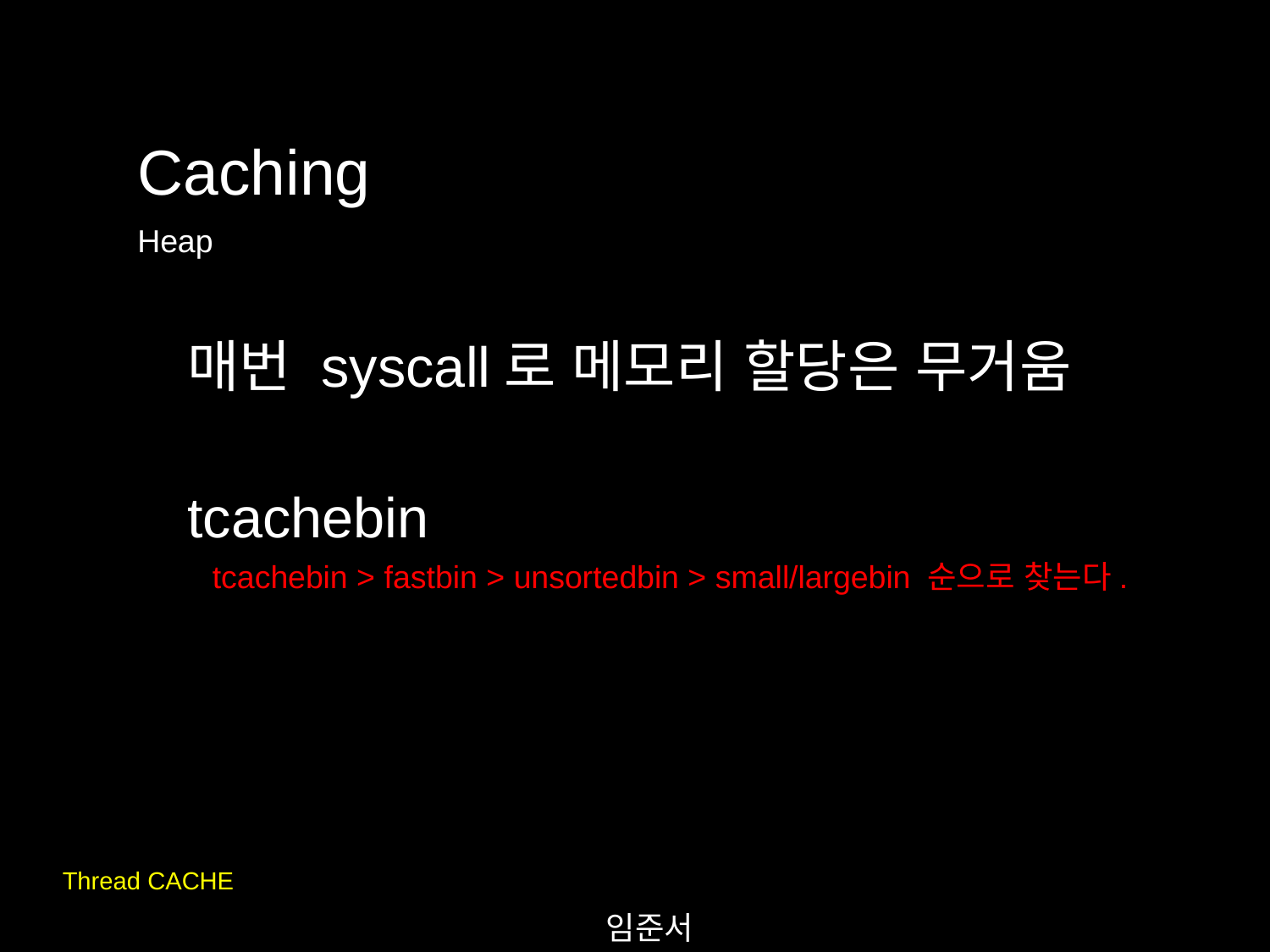

Caching
Heap
매번 syscall로 메모리 할당은 무거움
tcachebin
tcachebin > fastbin > unsortedbin > small/largebin 순으로 찾는다.
Thread CACHE